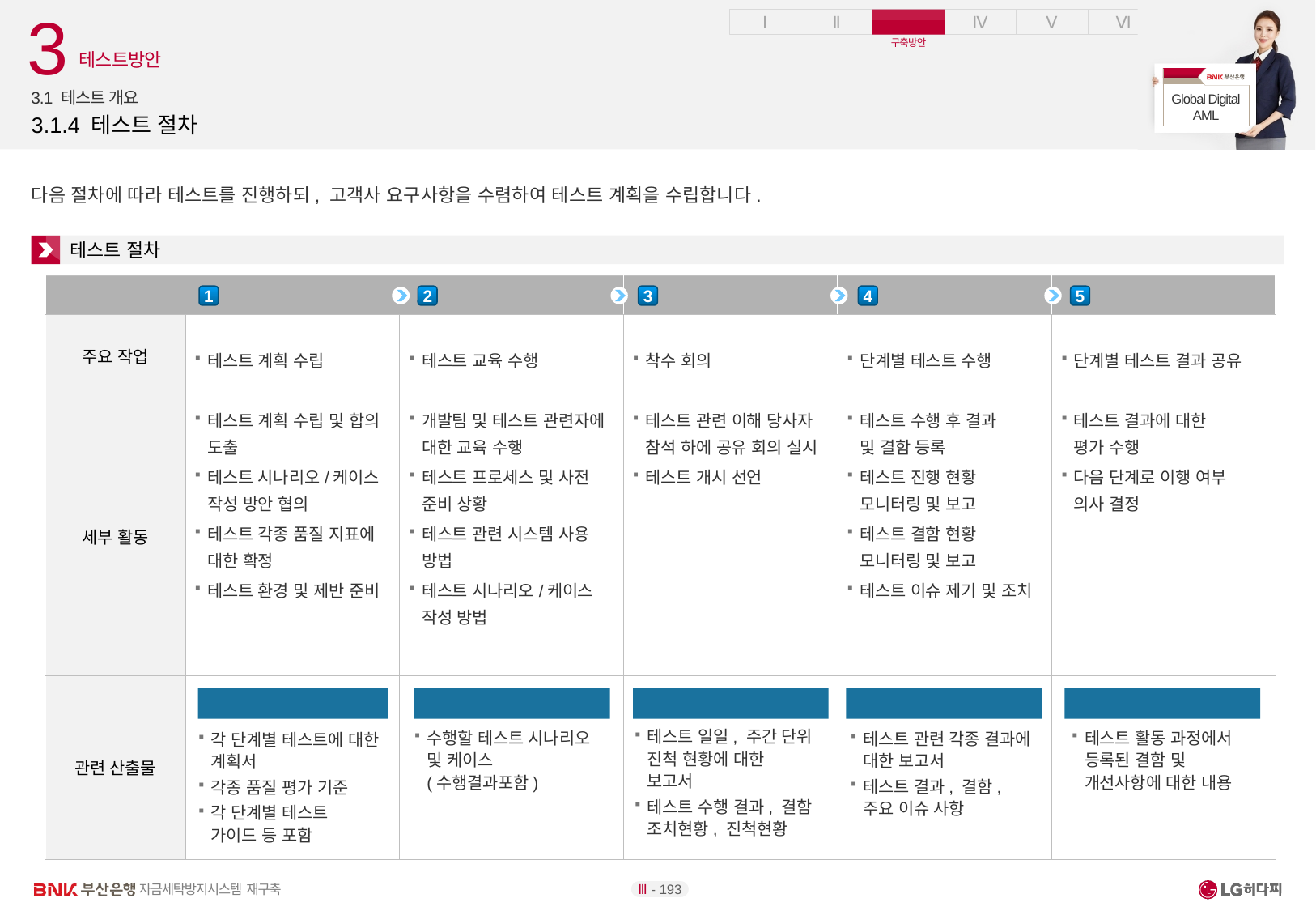

3
 테스트방안
3.1 테스트 개요
# 3.1.4 테스트 절차
다음 절차에 따라 테스트를 진행하되, 고객사 요구사항을 수렴하여 테스트 계획을 수립합니다.
테스트 절차

| 절차 | 계획 수립 | 테스트 준비 | 테스트 개시 | 테스트케이스 실행 | 결과검토 및 조치 |
| --- | --- | --- | --- | --- | --- |
| 주요 작업 | 테스트 계획 수립 | 테스트 교육 수행 | 착수 회의 | 단계별 테스트 수행 | 단계별 테스트 결과 공유 |
| 세부 활동 | 테스트 계획 수립 및 합의 도출 테스트 시나리오/케이스 작성 방안 협의 테스트 각종 품질 지표에 대한 확정 테스트 환경 및 제반 준비 | 개발팀 및 테스트 관련자에 대한 교육 수행 테스트 프로세스 및 사전 준비 상황 테스트 관련 시스템 사용 방법 테스트 시나리오/케이스 작성 방법 | 테스트 관련 이해 당사자 참석 하에 공유 회의 실시 테스트 개시 선언 | 테스트 수행 후 결과 및 결함 등록 테스트 진행 현황 모니터링 및 보고 테스트 결함 현황 모니터링 및 보고 테스트 이슈 제기 및 조치 | 테스트 결과에 대한 평가 수행 다음 단계로 이행 여부 의사 결정 |
| 관련 산출물 |  |  |  |  |  |
1
2
3
4
5

테스트 계획서
테스트 시나리오/케이스
테스트 진척보고서
테스트 결과보고서
결함관리대장
테스트 일일, 주간 단위
진척 현황에 대한
보고서
테스트 수행 결과, 결함
조치현황, 진척현황
수행할 테스트 시나리오
및 케이스
(수행결과포함)
테스트 활동 과정에서
등록된 결함 및
개선사항에 대한 내용
테스트 관련 각종 결과에 대한 보고서
테스트 결과, 결함,
주요 이슈 사항
각 단계별 테스트에 대한
계획서
각종 품질 평가 기준
각 단계별 테스트
가이드 등 포함
Ⅲ - 193